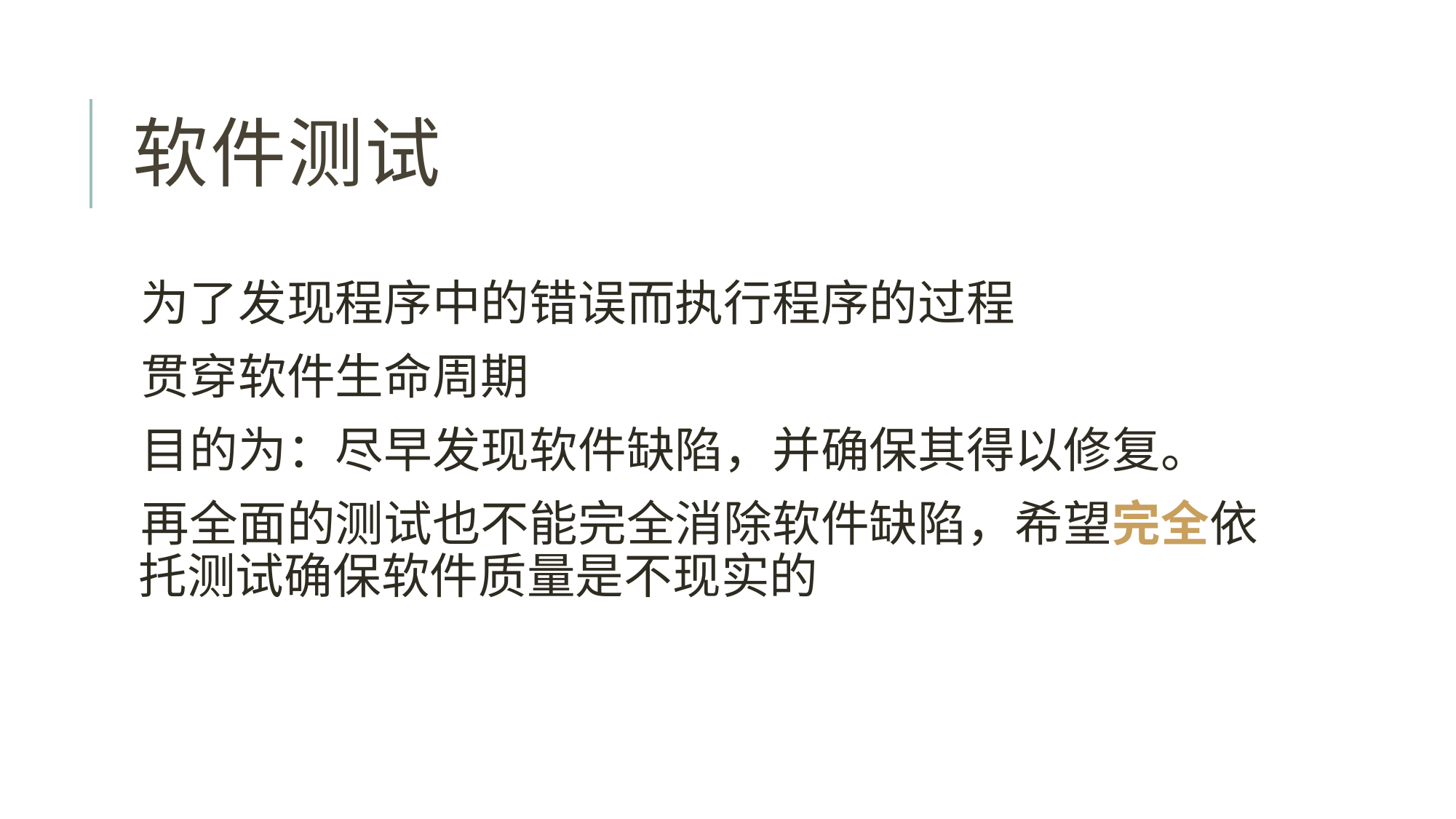

# 软件测试
为了发现程序中的错误而执行程序的过程
贯穿软件生命周期
目的为：尽早发现软件缺陷，并确保其得以修复。
再全面的测试也不能完全消除软件缺陷，希望完全依托测试确保软件质量是不现实的